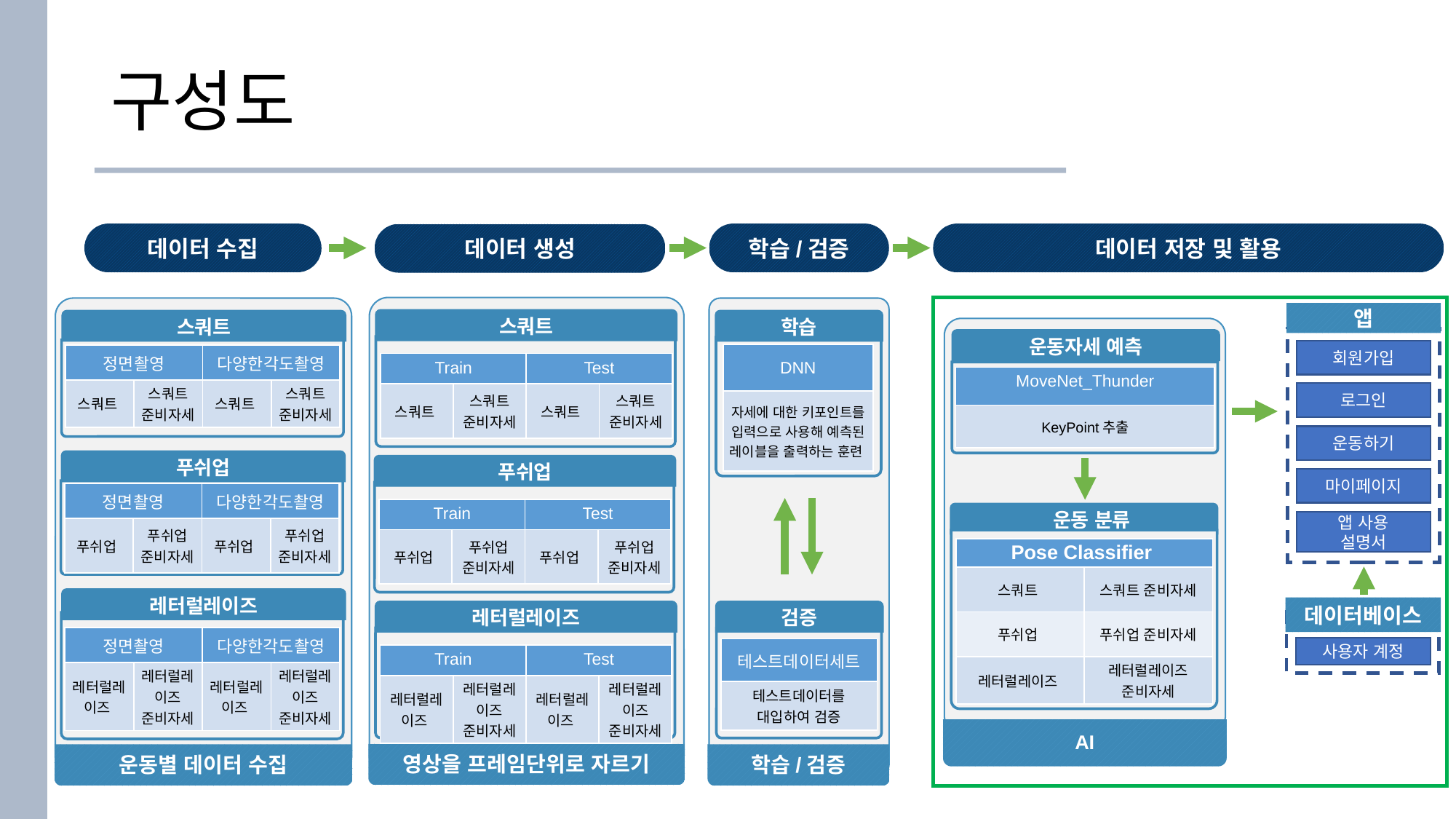

# 구성도
데이터 수집
학습/검증
데이터 저장 및 활용
데이터 생성

영상을 프레임단위로 자르기
IJ

운동별 데이터 수집

학습/검증
앱
스쿼트
스쿼트
학습

IJ
운동자세 예측

회원가입
| DNN |
| --- |
| 자세에 대한 키포인트를 입력으로 사용해 예측된 레이블을 출력하는 훈련 |
| 정면촬영 |  | 다양한각도촬영 |  |
| --- | --- | --- | --- |
| 스쿼트 | 스쿼트 준비자세 | 스쿼트 | 스쿼트 준비자세 |
| Train |  | Test |  |
| --- | --- | --- | --- |
| 스쿼트 | 스쿼트 준비자세 | 스쿼트 | 스쿼트 준비자세 |

| MoveNet\_Thunder |
| --- |
| KeyPoint추출 |
로그인
운동하기
푸쉬업
푸쉬업
마이페이지

| 정면촬영 |  | 다양한각도촬영 |  |
| --- | --- | --- | --- |
| 푸쉬업 | 푸쉬업 준비자세 | 푸쉬업 | 푸쉬업 준비자세 |
| Train |  | Test |  |
| --- | --- | --- | --- |
| 푸쉬업 | 푸쉬업 준비자세 | 푸쉬업 | 푸쉬업 준비자세 |
  운동 분류
앱 사용
설명서

| Pose Classifier |  |
| --- | --- |
| 스쿼트 | 스쿼트 준비자세 |
| 푸쉬업 | 푸쉬업 준비자세 |
| 레터럴레이즈 | 레터럴레이즈 준비자세 |
IJ
레터럴레이즈
데이터베이스
레터럴레이즈
검증

| 정면촬영 |  | 다양한각도촬영 |  |
| --- | --- | --- | --- |
| 레터럴레이즈 | 레터럴레이즈 준비자세 | 레터럴레이즈 | 레터럴레이즈 준비자세 |

사용자 계정
| 테스트데이터세트 |
| --- |
| 테스트데이터를 대입하여 검증 |
| Train |  | Test |  |
| --- | --- | --- | --- |
| 레터럴레이즈 | 레터럴레이즈 준비자세 | 레터럴레이즈 | 레터럴레이즈 준비자세 |
AI